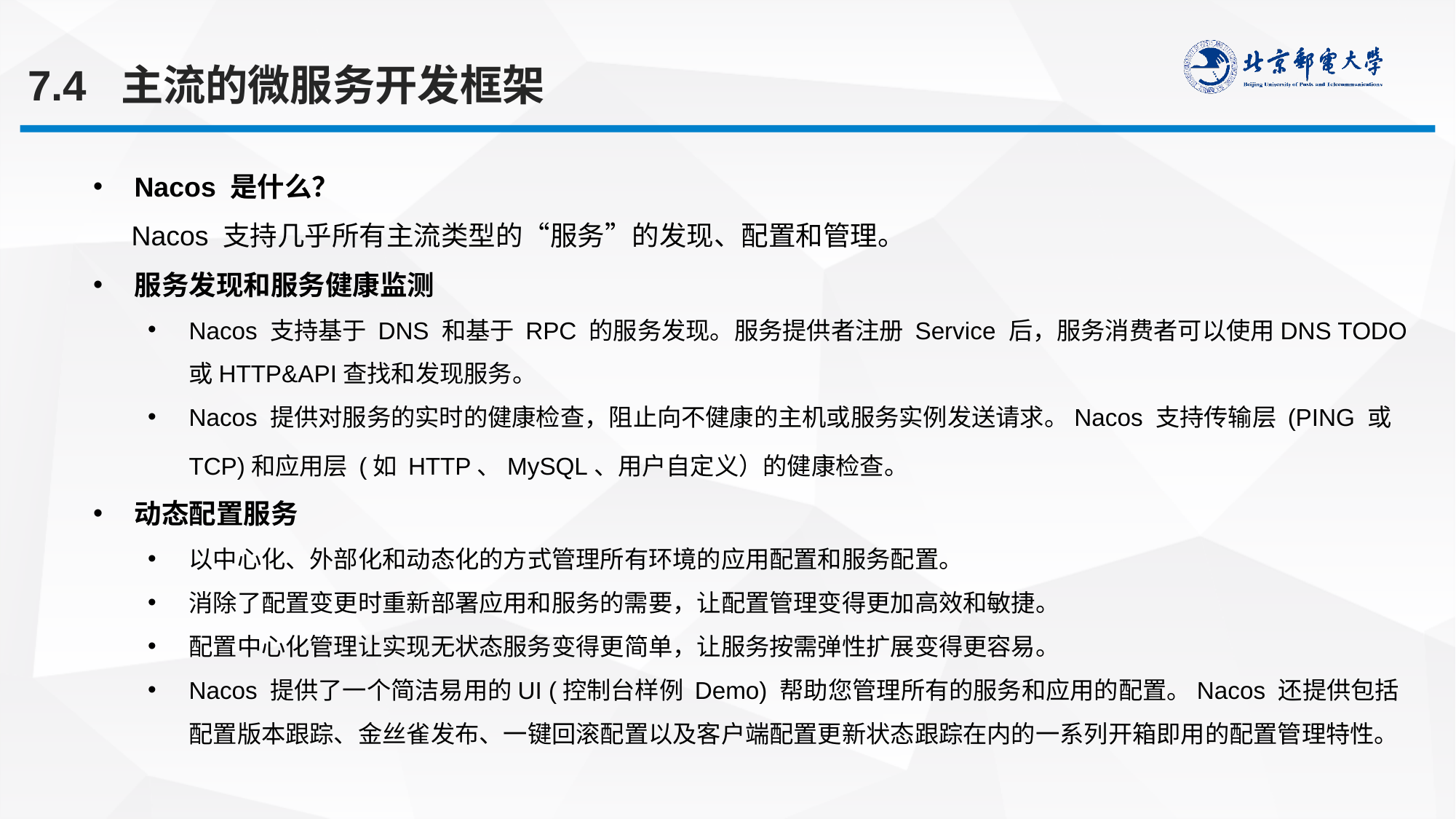

7.4  主流的微服务开发框架

Nacos 是什么？
     Nacos 支持几乎所有主流类型的“服务”的发现、配置和管理。
服务发现和服务健康监测
Nacos 支持基于 DNS 和基于 RPC 的服务发现。服务提供者注册 Service 后，服务消费者可以使用DNS TODO 或HTTP&API查找和发现服务。
Nacos 提供对服务的实时的健康检查，阻止向不健康的主机或服务实例发送请求。Nacos 支持传输层 (PING 或 TCP)和应用层 (如 HTTP、MySQL、用户自定义）的健康检查。
动态配置服务
以中心化、外部化和动态化的方式管理所有环境的应用配置和服务配置。
消除了配置变更时重新部署应用和服务的需要，让配置管理变得更加高效和敏捷。
配置中心化管理让实现无状态服务变得更简单，让服务按需弹性扩展变得更容易。
Nacos 提供了一个简洁易用的UI (控制台样例 Demo) 帮助您管理所有的服务和应用的配置。Nacos 还提供包括配置版本跟踪、金丝雀发布、一键回滚配置以及客户端配置更新状态跟踪在内的一系列开箱即用的配置管理特性。